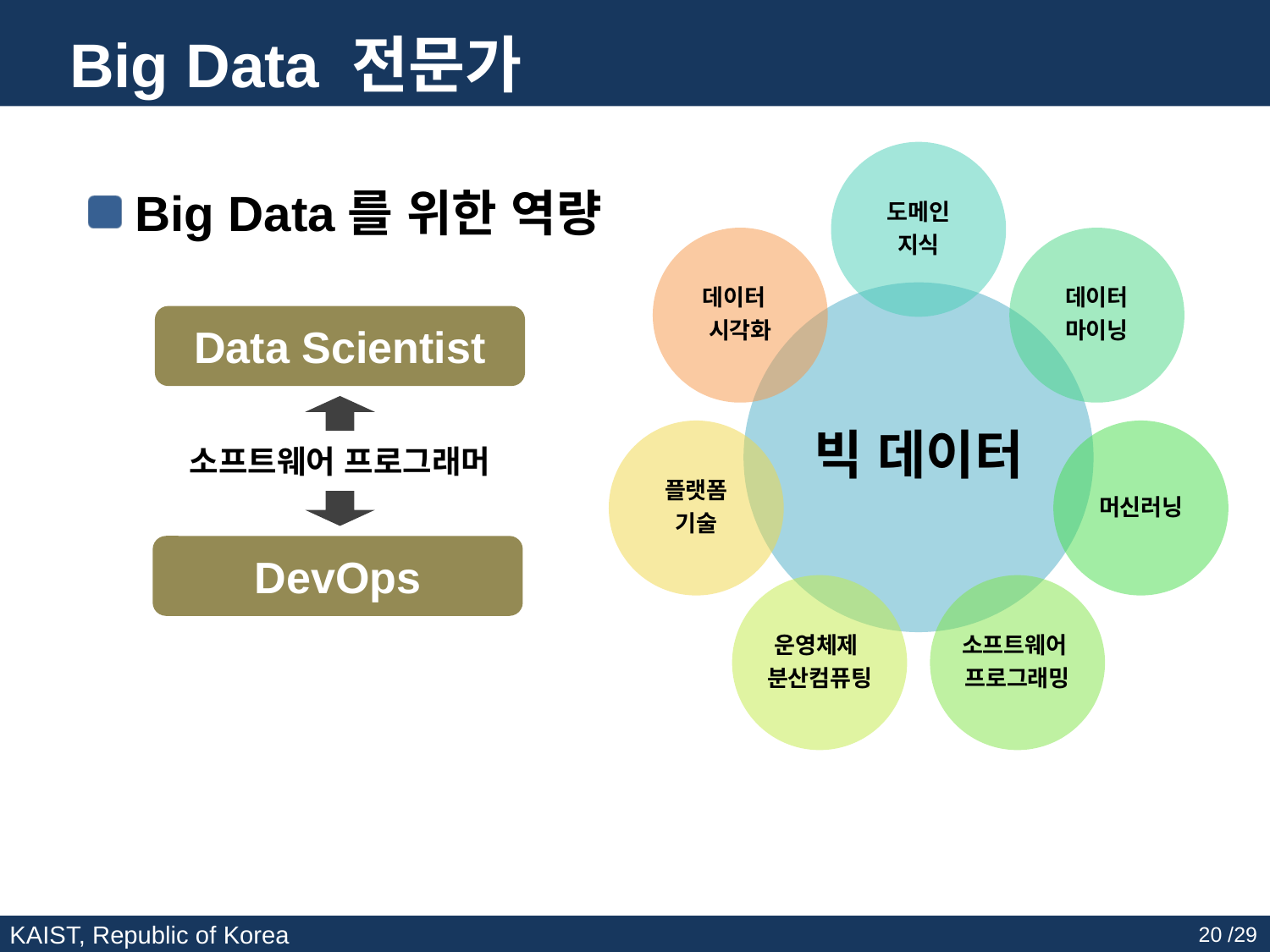

# Big Data 전문가
빅 데이터
도메인
지식
데이터
마이닝
머신러닝
소프트웨어
프로그래밍
운영체제
분산컴퓨팅
플랫폼
기술
데이터
시각화
Big Data를 위한 역량

어느 분야의 전문가 인가?     어느 방향으로 역량을 넓힐 것인가?
Data Scientist

소프트웨어 프로그래머
DevOps

20